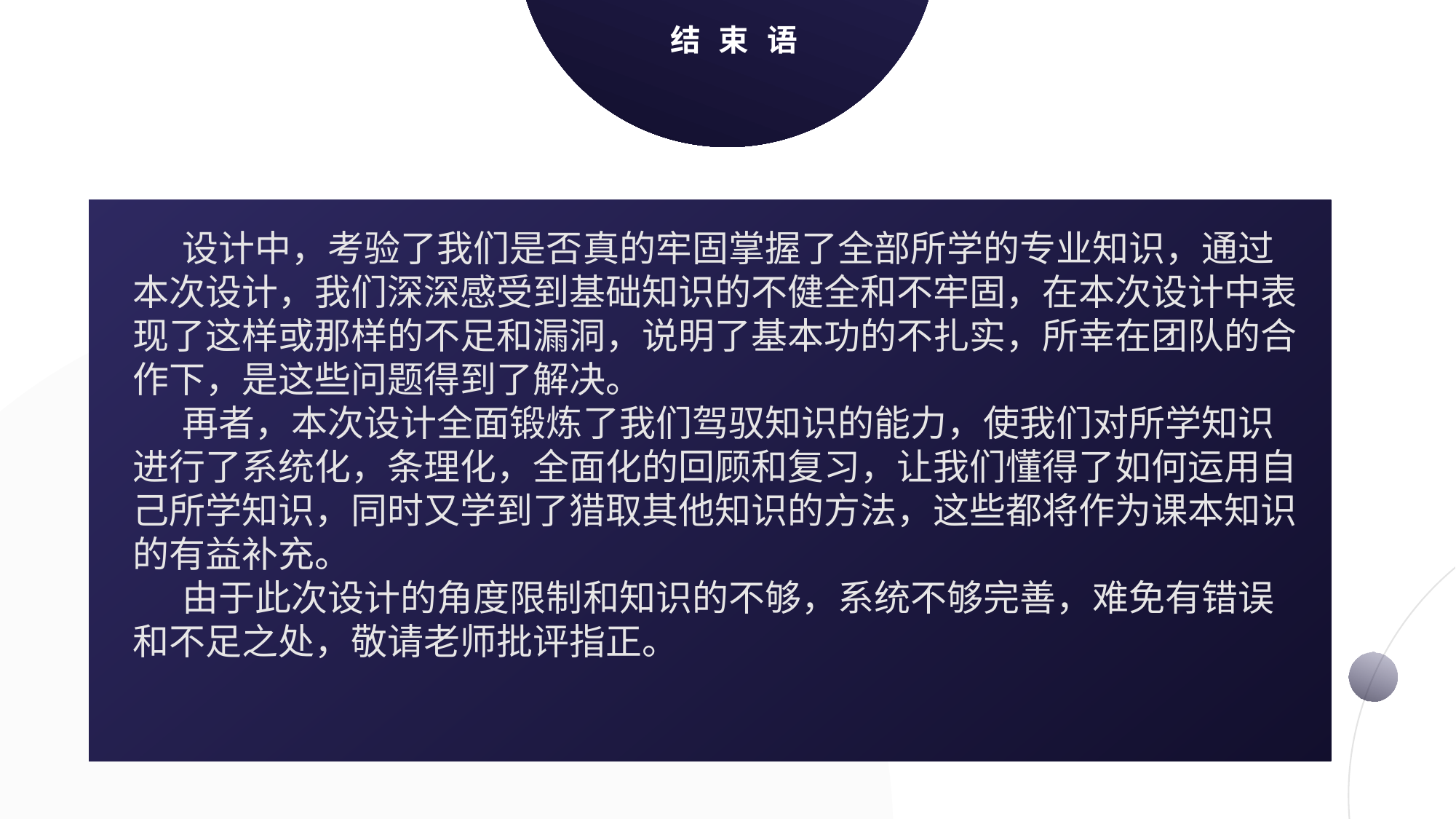

结束语

     设计中，考验了我们是否真的牢固掌握了全部所学的专业知识，通过本次设计，我们深深感受到基础知识的不健全和不牢固，在本次设计中表现了这样或那样的不足和漏洞，说明了基本功的不扎实，所幸在团队的合作下，是这些问题得到了解决。
     再者，本次设计全面锻炼了我们驾驭知识的能力，使我们对所学知识进行了系统化，条理化，全面化的回顾和复习，让我们懂得了如何运用自己所学知识，同时又学到了猎取其他知识的方法，这些都将作为课本知识的有益补充。
     由于此次设计的角度限制和知识的不够，系统不够完善，难免有错误和不足之处，敬请老师批评指正。